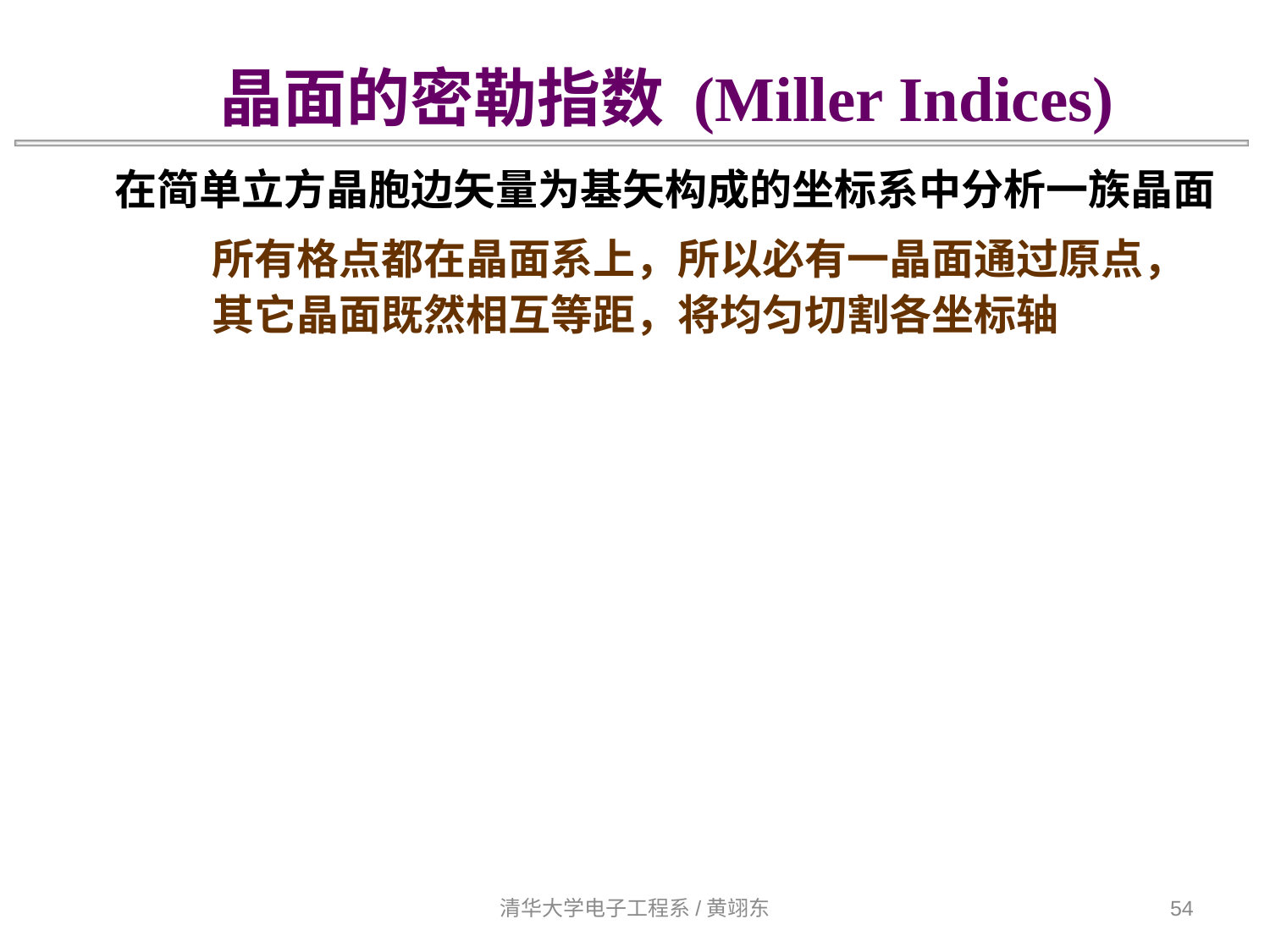

晶面的密勒指数 (Miller Indices)

在简单立方晶胞边矢量为基矢构成的坐标系中分析一族晶面
所有格点都在晶面系上，所以必有一晶面通过原点，
其它晶面既然相互等距，将均匀切割各坐标轴
清华大学电子工程系/黄翊东
54